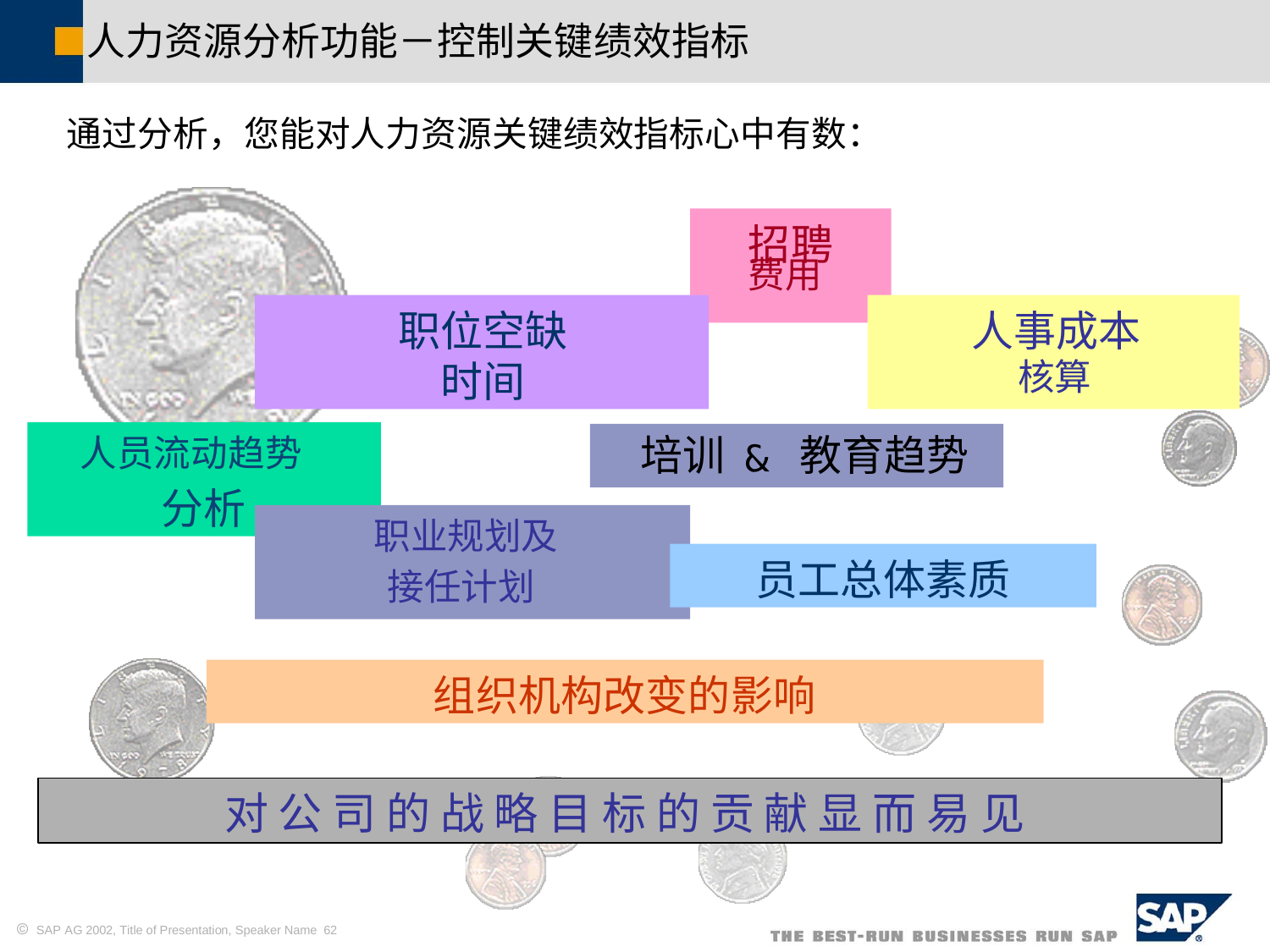

人力资源分析功能－控制关键绩效指标
通过分析，您能对人力资源关键绩效指标心中有数：

招聘
费用

职位空缺
时间

人事成本
核算

分析

培训 & 教育趋势
人员流动趋势

职业规划及

员工总体素质

接任计划

组织机构改变的影响

对 公 司 的 战 略 目 标 的 贡 献 显 而 易 见

©  SAP AG 2002, Title of Presentation, Speaker Name  62